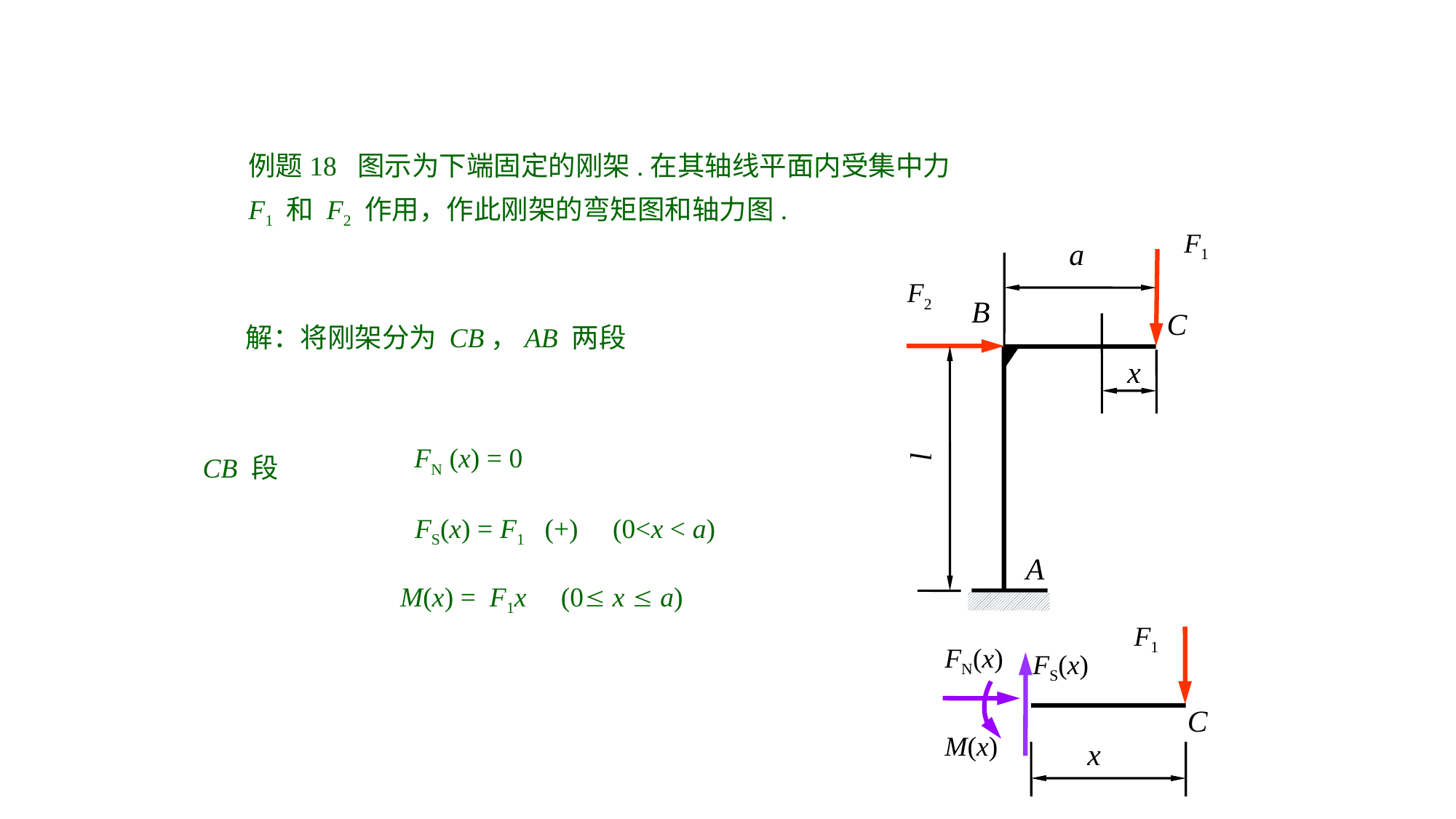

例题18  图示为下端固定的刚架.在其轴线平面内受集中力
F1 和 F2 作用，作此刚架的弯矩图和轴力图.
F1
a

F2
B

C

l
A

x

解：将刚架分为 CB，AB 两段
FN (x) = 0
CB 段
FS(x) = F1     (+)     (0<x < a)
M(x) =  F1x     (0≤ x ≤ a)
F1

FN(x)

FS(x)

M(x)
C

x